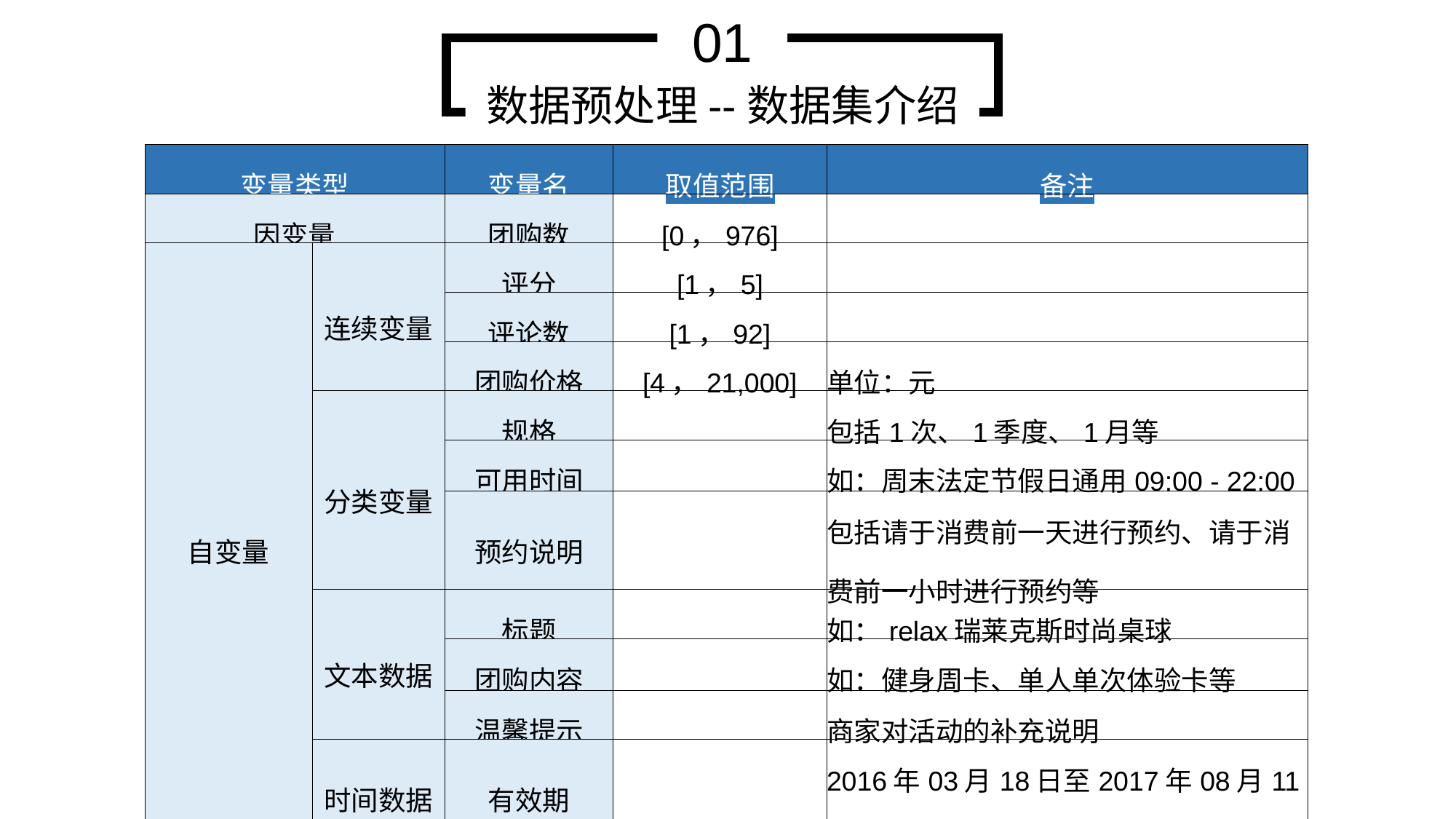

01

数据预处理--数据集介绍
| 变量类型 |  | 变量名 | 取值范围 | 备注 |
| --- | --- | --- | --- | --- |
| 因变量 |  | 团购数 | [0，976] |  |
| 自变量 | 连续变量 | 评分 | [1，5] |  |
|  |  | 评论数 | [1，92] |  |
|  |  | 团购价格 | [4，21,000] | 单位：元 |
|  | 分类变量 | 规格 |  | 包括1次、1季度、1月等 |
|  |  | 可用时间 |  | 如：周末法定节假日通用09:00 - 22:00 |
|  |  | 预约说明 |  | 包括请于消费前一天进行预约、请于消费前一小时进行预约等 |
|  | 文本数据 | 标题 |  | 如：relax瑞莱克斯时尚桌球 |
|  |  | 团购内容 |  | 如：健身周卡、单人单次体验卡等 |
|  |  | 温馨提示 |  | 商家对活动的补充说明 |
|  | 时间数据 | 有效期 |  | 2016年03月18日至2017年08月11日 |